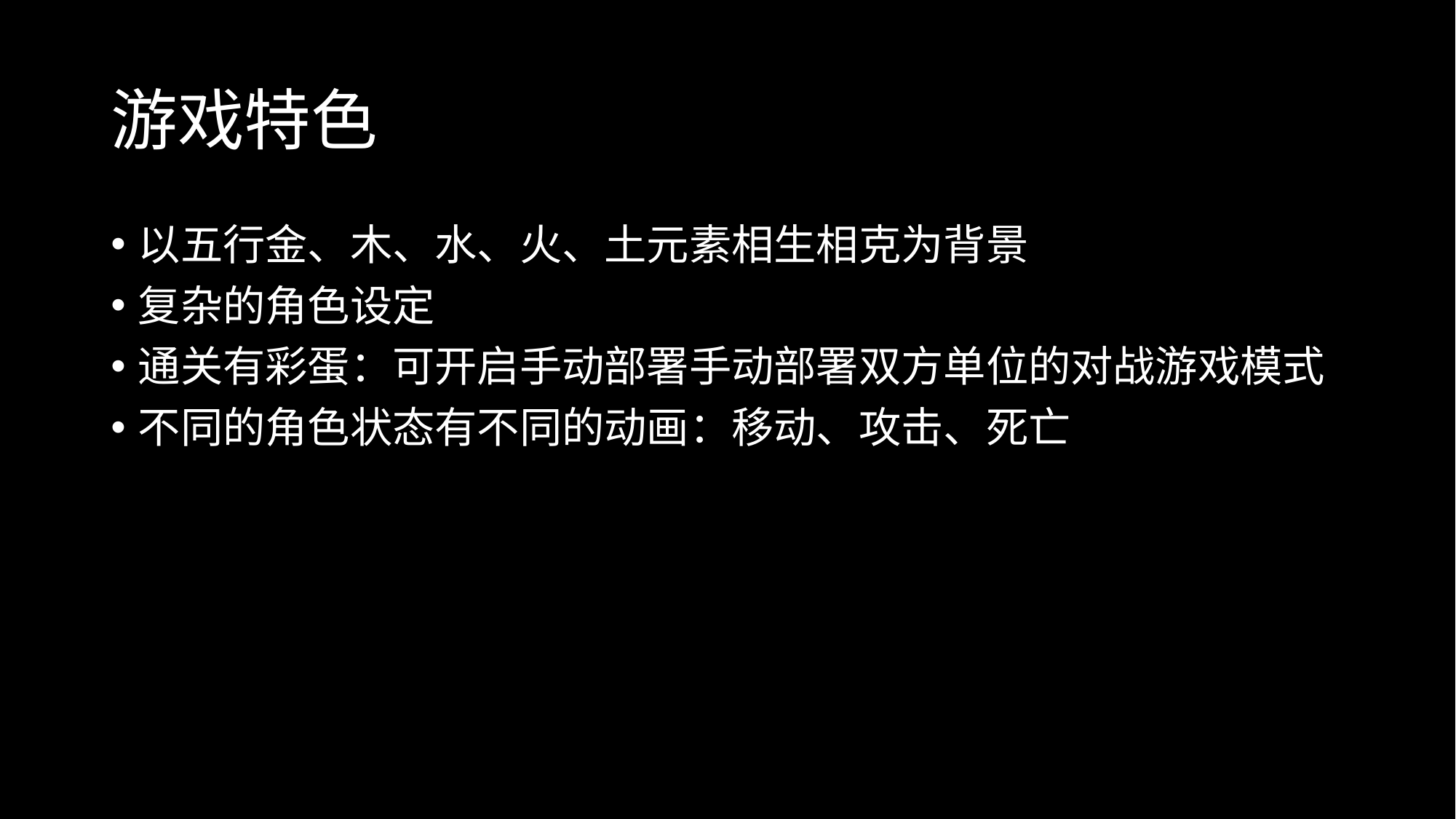

# 游戏特色
以五行金、木、水、火、土元素相生相克为背景
复杂的角色设定
通关有彩蛋：可开启手动部署手动部署双方单位的对战游戏模式
不同的角色状态有不同的动画：移动、攻击、死亡